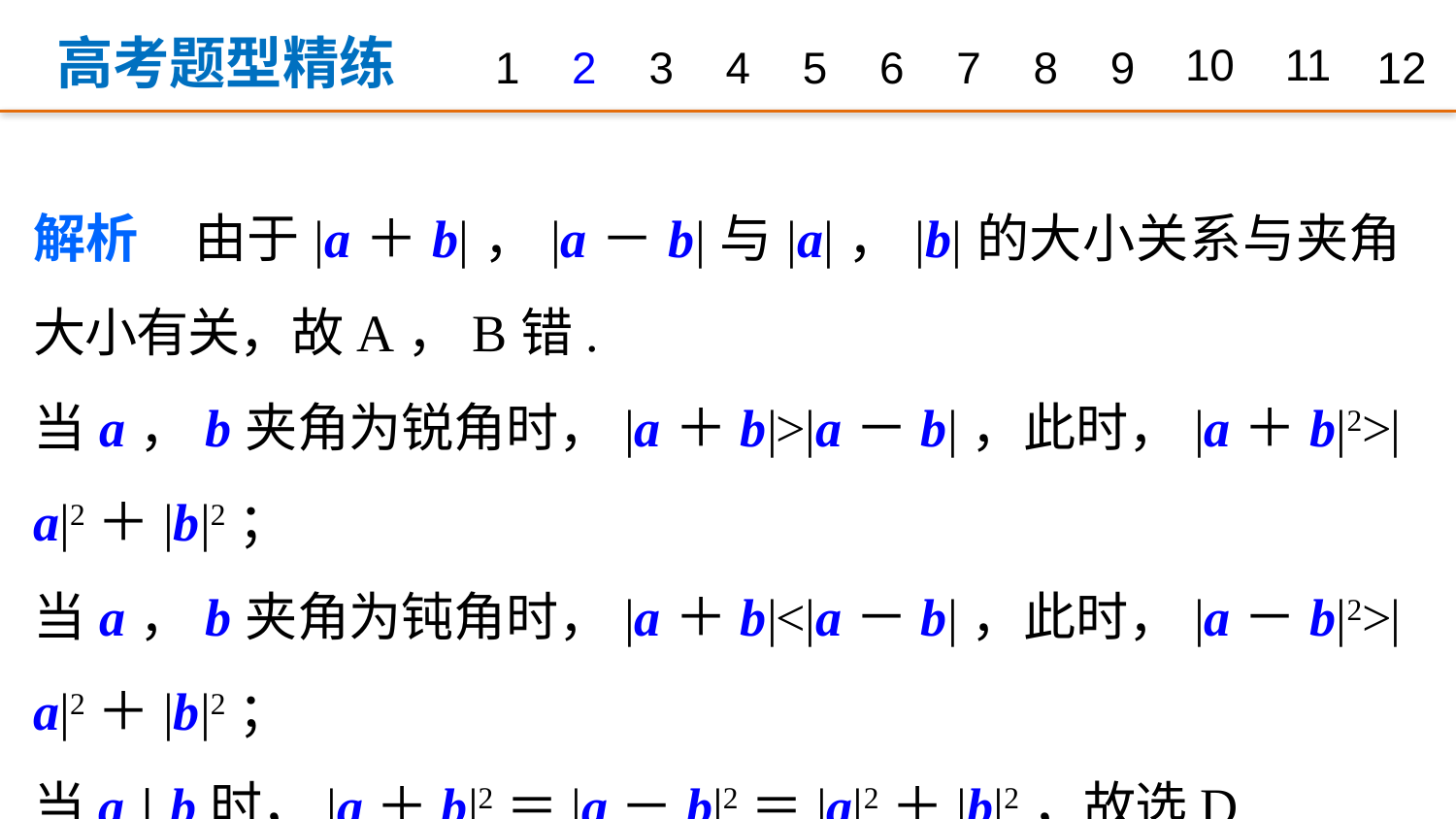

高考题型精练
1
2
3
4
5
6
7
8
9
10
11
12
解析　由于|a＋b|，|a－b|与|a|，|b|的大小关系与夹角大小有关，故A，B错.
当a，b夹角为锐角时，|a＋b|>|a－b|，此时，|a＋b|2>|a|2＋|b|2；
当a，b夹角为钝角时，|a＋b|<|a－b|，此时，|a－b|2>|a|2＋|b|2；
当a⊥b时，|a＋b|2＝|a－b|2＝|a|2＋|b|2，故选D.
答案　D